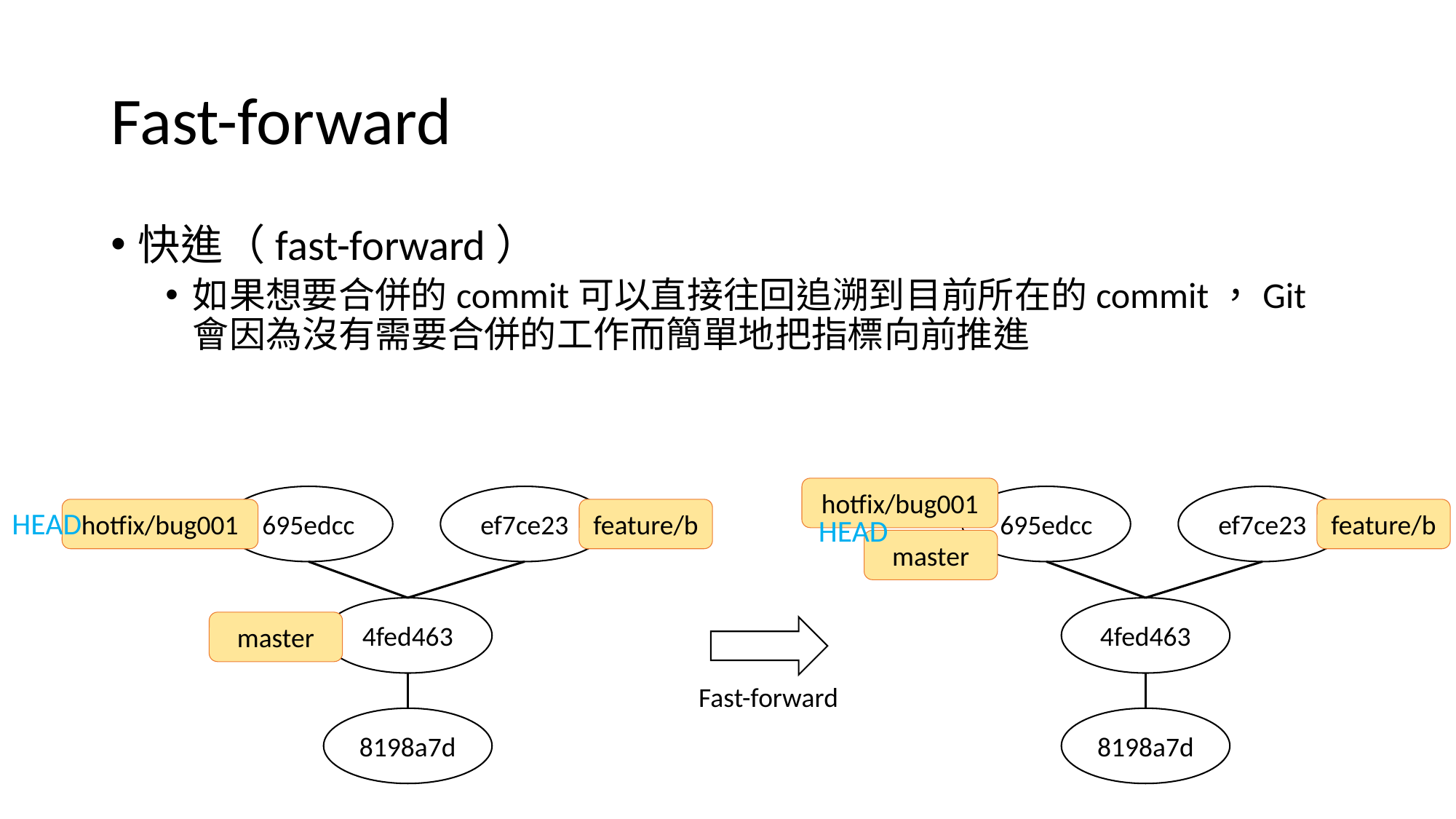

# Fast-forward
快進（fast-forward）
如果想要合併的commit可以直接往回追溯到目前所在的commit，Git 會因為沒有需要合併的工作而簡單地把指標向前推進
hotfix/bug001
695edcc
695edcc
ef7ce23
ef7ce23
HEAD
hotfix/bug001
feature/b
feature/b
HEAD
master
4fed463
4fed463
master

Fast-forward
8198a7d
8198a7d